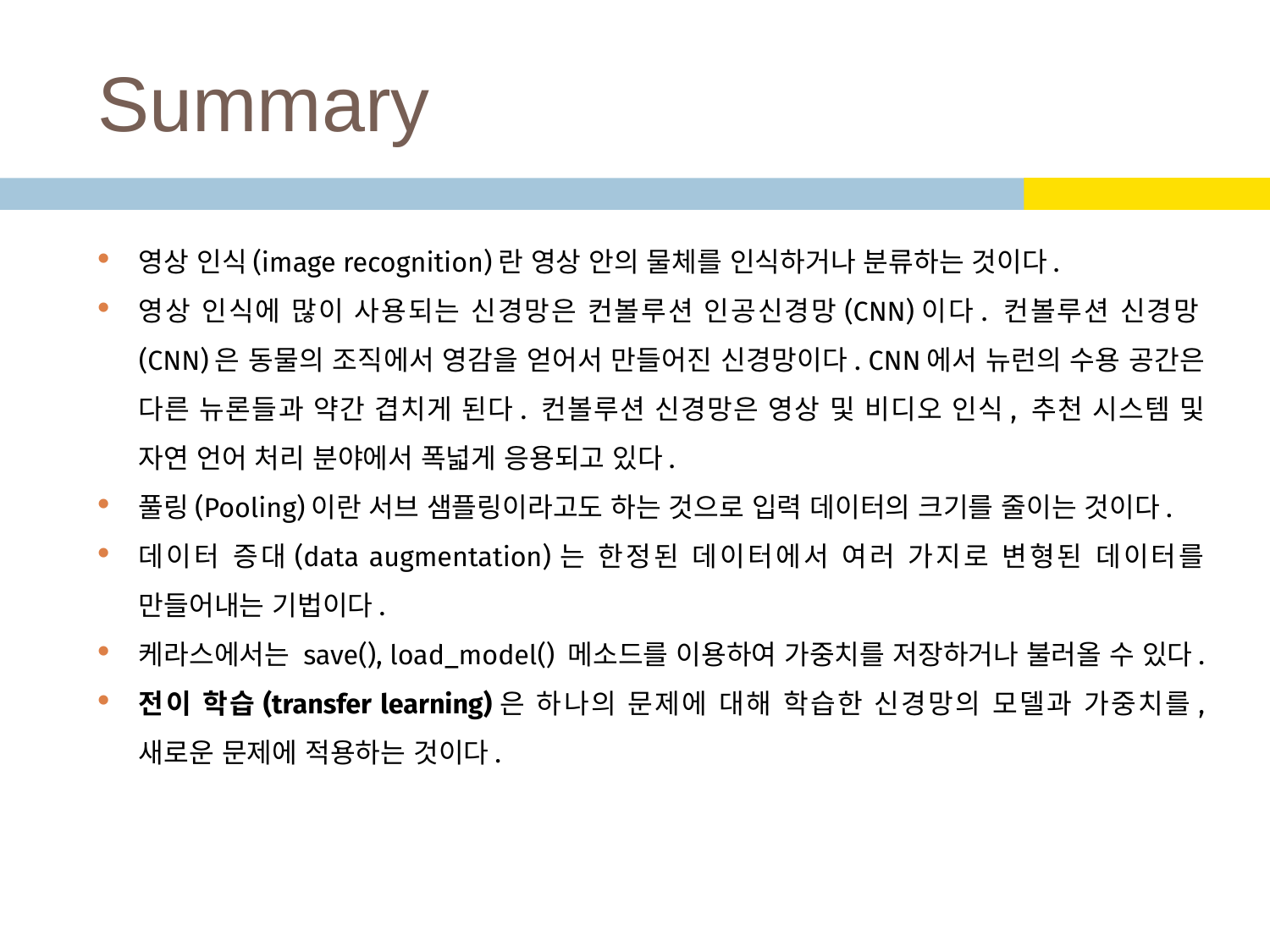

# Summary
영상 인식(image recognition)란 영상 안의 물체를 인식하거나 분류하는 것이다.
영상 인식에 많이 사용되는 신경망은 컨볼루션 인공신경망(CNN)이다. 컨볼루션 신경망(CNN)은 동물의 조직에서 영감을 얻어서 만들어진 신경망이다. CNN에서 뉴런의 수용 공간은 다른 뉴론들과 약간 겹치게 된다. 컨볼루션 신경망은 영상 및 비디오 인식, 추천 시스템 및 자연 언어 처리 분야에서 폭넓게 응용되고 있다.
풀링(Pooling)이란 서브 샘플링이라고도 하는 것으로 입력 데이터의 크기를 줄이는 것이다.
데이터 증대(data augmentation)는 한정된 데이터에서 여러 가지로 변형된 데이터를 만들어내는 기법이다.
케라스에서는 save(), load_model() 메소드를 이용하여 가중치를 저장하거나 불러올 수 있다.
전이 학습(transfer learning)은 하나의 문제에 대해 학습한 신경망의 모델과 가중치를, 새로운 문제에 적용하는 것이다.